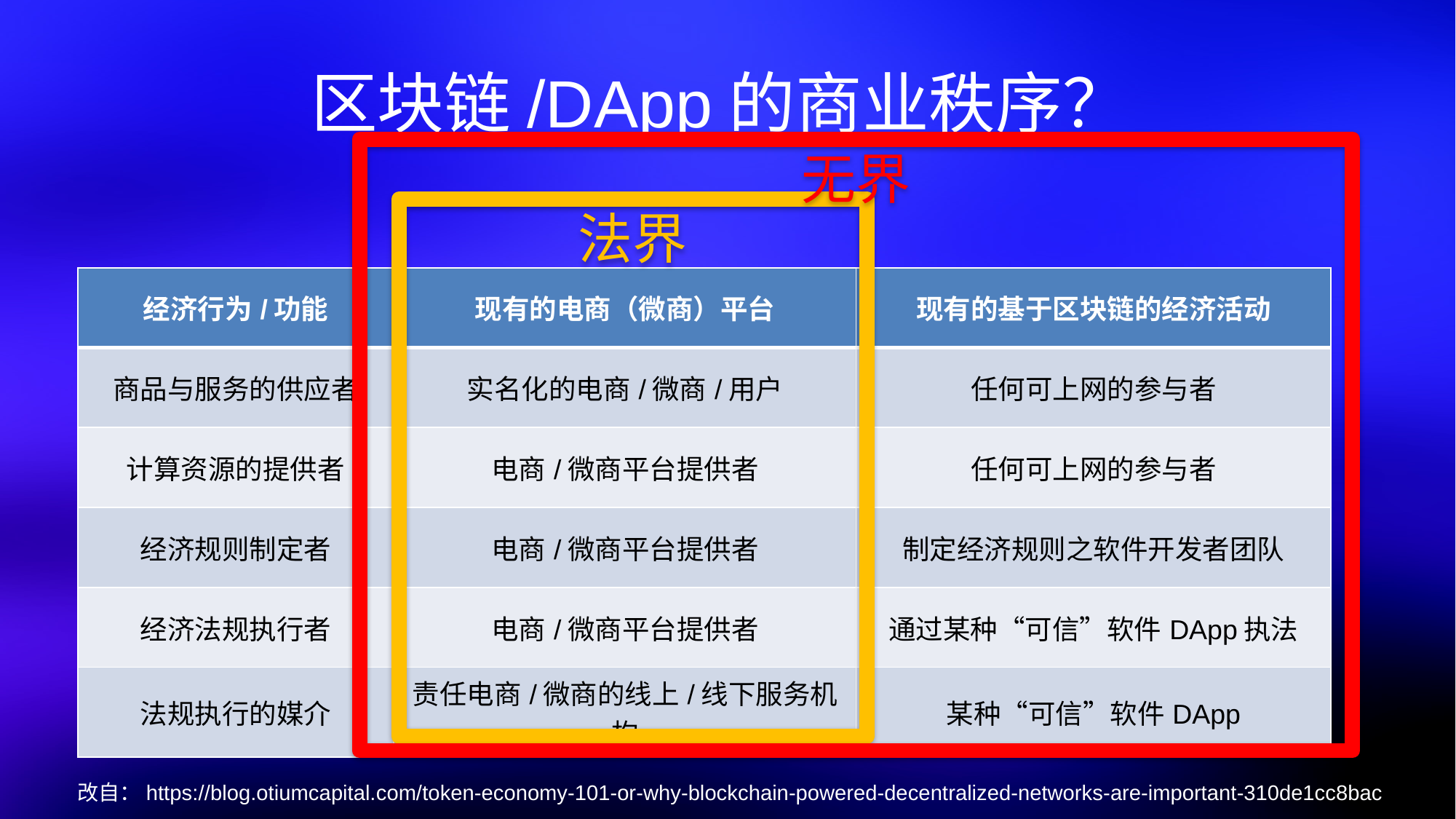

# 区块链/DApp的商业秩序？
无界
法界
| 经济行为/功能 | 现有的电商（微商）平台 | 现有的基于区块链的经济活动 |
| --- | --- | --- |
| 商品与服务的供应者 | 实名化的电商/微商/用户 | 任何可上网的参与者 |
| 计算资源的提供者 | 电商/微商平台提供者 | 任何可上网的参与者 |
| 经济规则制定者 | 电商/微商平台提供者 | 制定经济规则之软件开发者团队 |
| 经济法规执行者 | 电商/微商平台提供者 | 通过某种“可信”软件DApp执法 |
| 法规执行的媒介 | 责任电商/微商的线上/线下服务机构 | 某种“可信”软件DApp |
改自：https://blog.otiumcapital.com/token-economy-101-or-why-blockchain-powered-decentralized-networks-are-important-310de1cc8bac